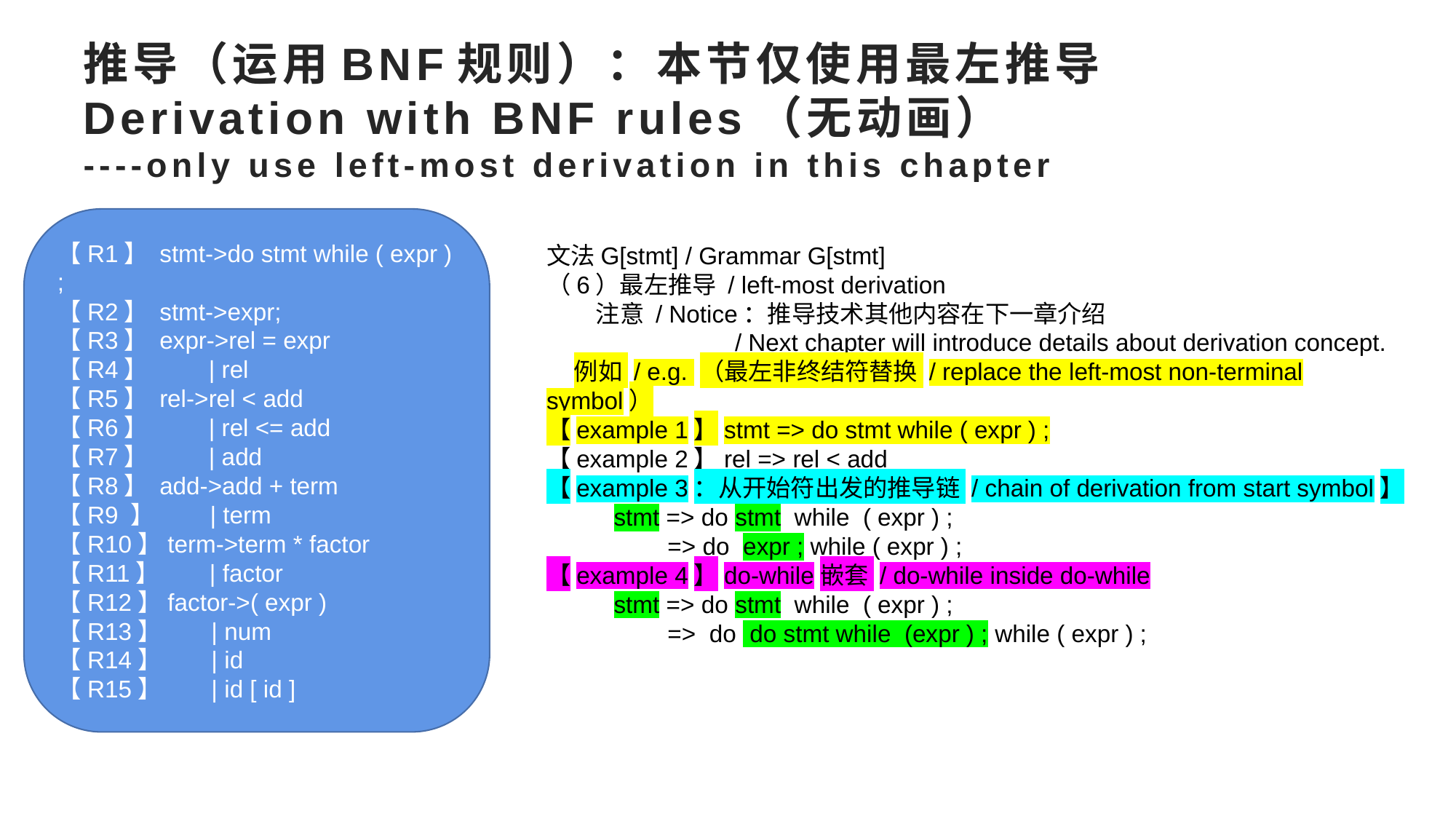

# 推导（运用BNF规则）：本节仅使用最左推导 Derivation with BNF rules（无动画） ----only use left-most derivation in this chapter
文法G[stmt] / Grammar G[stmt]
（6）最左推导 / left-most derivation
        注意 / Notice：推导技术其他内容在下一章介绍
                            / Next chapter will introduce details about derivation concept.
    例如 / e.g. （最左非终结符替换 / replace the left-most non-terminal symbol）
【example 1】stmt => do stmt while ( expr ) ;
【example 2】rel => rel < add
【example 3：从开始符出发的推导链 / chain of derivation from start symbol】
          stmt => do stmt  while  ( expr ) ;
                  => do  expr ; while ( expr ) ;
【example 4】do-while嵌套 / do-while inside do-while
          stmt => do stmt  while  ( expr ) ;
                  =>  do  do stmt while  (expr ) ; while ( expr ) ;
【R1】 stmt->do stmt while ( expr ) ;
【R2】 stmt->expr;
【R3】 expr->rel = expr
【R4】          | rel
【R5】 rel->rel < add
【R6】          | rel <= add
【R7】          | add
【R8】 add->add + term
【R9 】         | term
【R10】term->term * factor
【R11】        | factor
【R12】factor->( expr )
【R13】        | num
【R14】        | id
【R15】        | id [ id ]
6